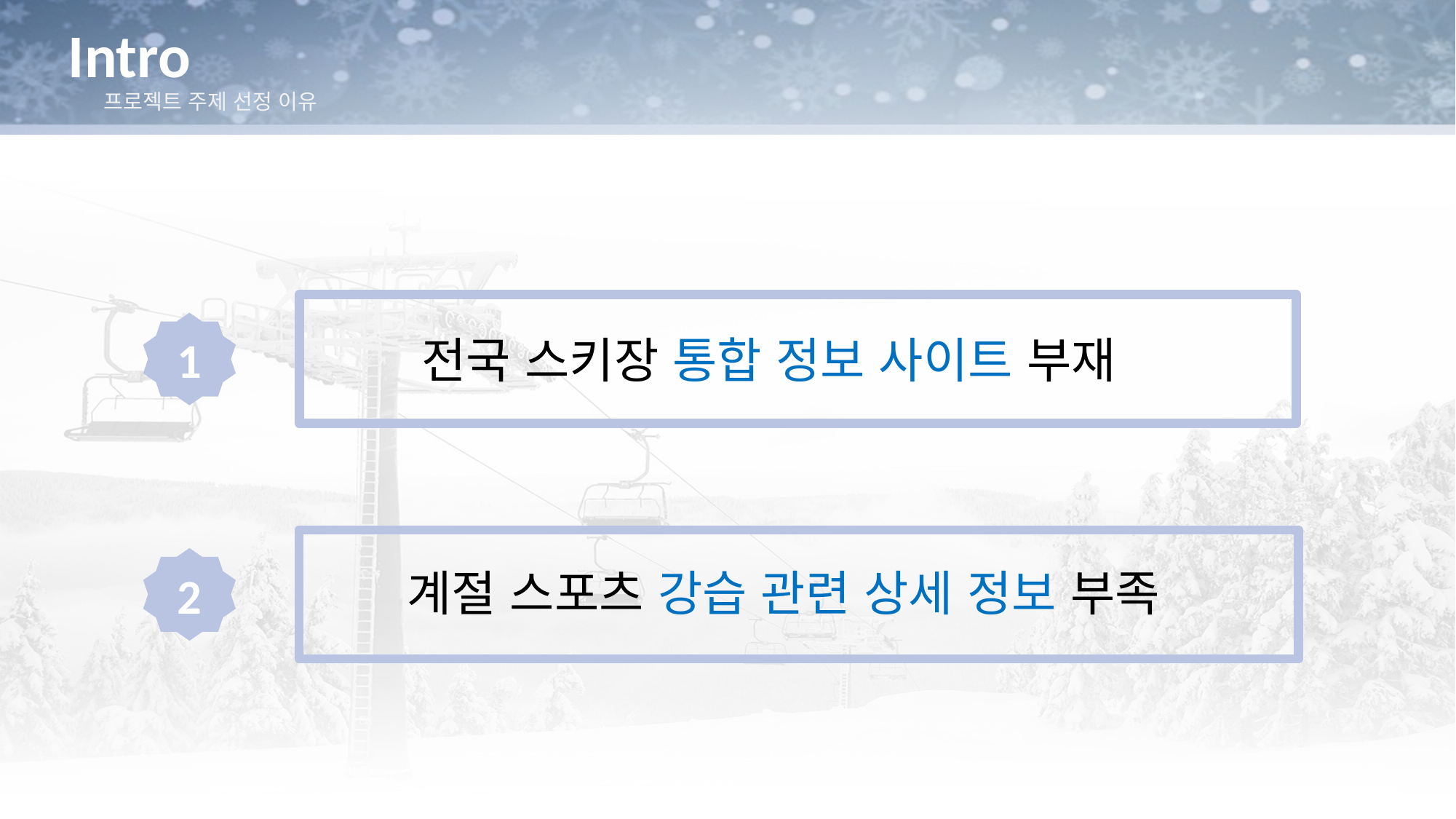

# Intro
 프로젝트 주제 선정 이유

1
전국 스키장 통합 정보 사이트 부재

2
계절 스포츠 강습 관련 상세 정보 부족